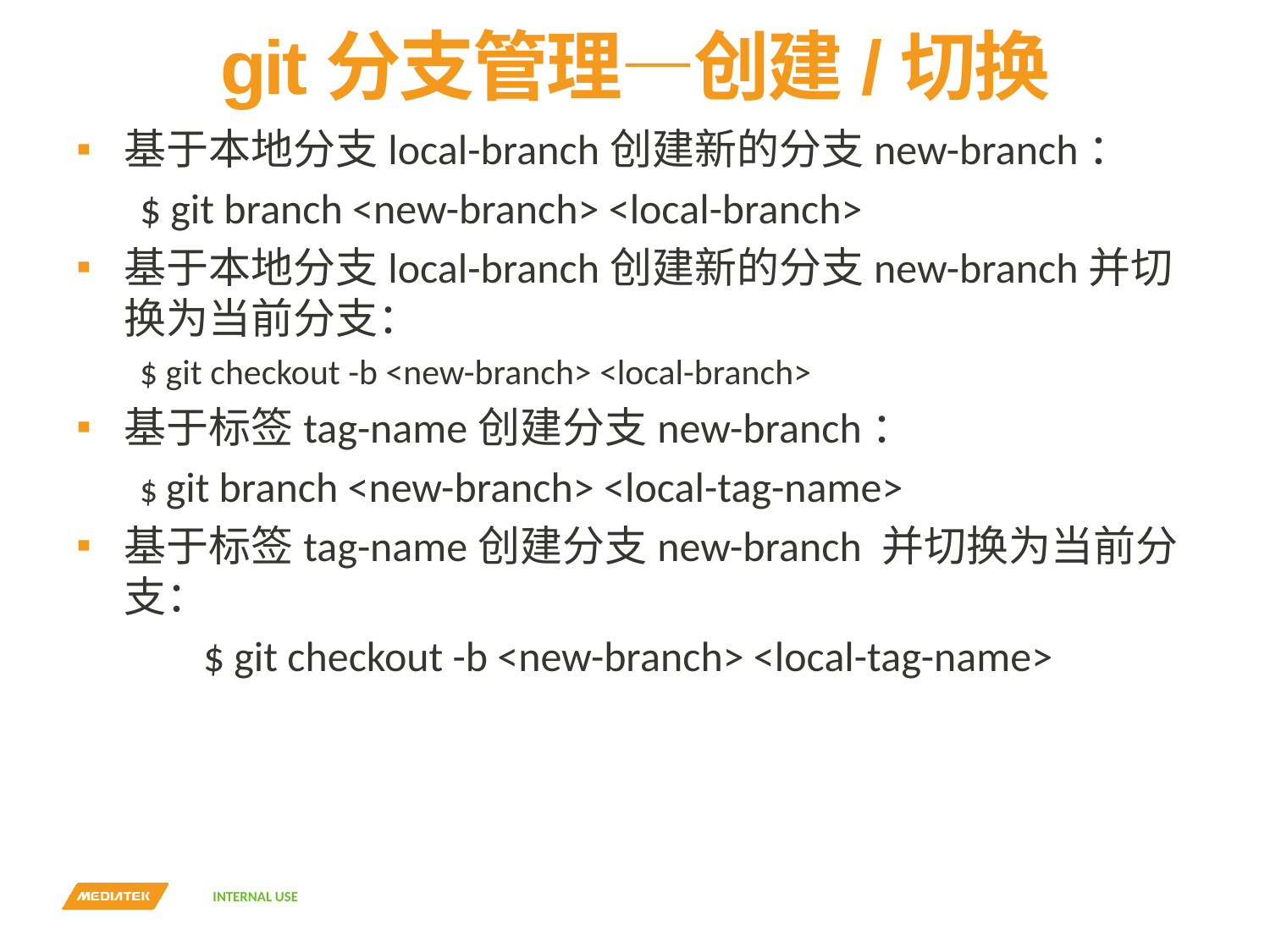

# git分支管理—创建/切换
基于本地分支local-branch创建新的分支new-branch：
$ git branch <new-branch> <local-branch>
基于本地分支local-branch创建新的分支new-branch并切换为当前分支：
$ git checkout -b <new-branch> <local-branch>
基于标签tag-name创建分支new-branch：
$ git branch <new-branch> <local-tag-name>
基于标签tag-name创建分支new-branch 并切换为当前分支：
	$ git checkout -b <new-branch> <local-tag-name>